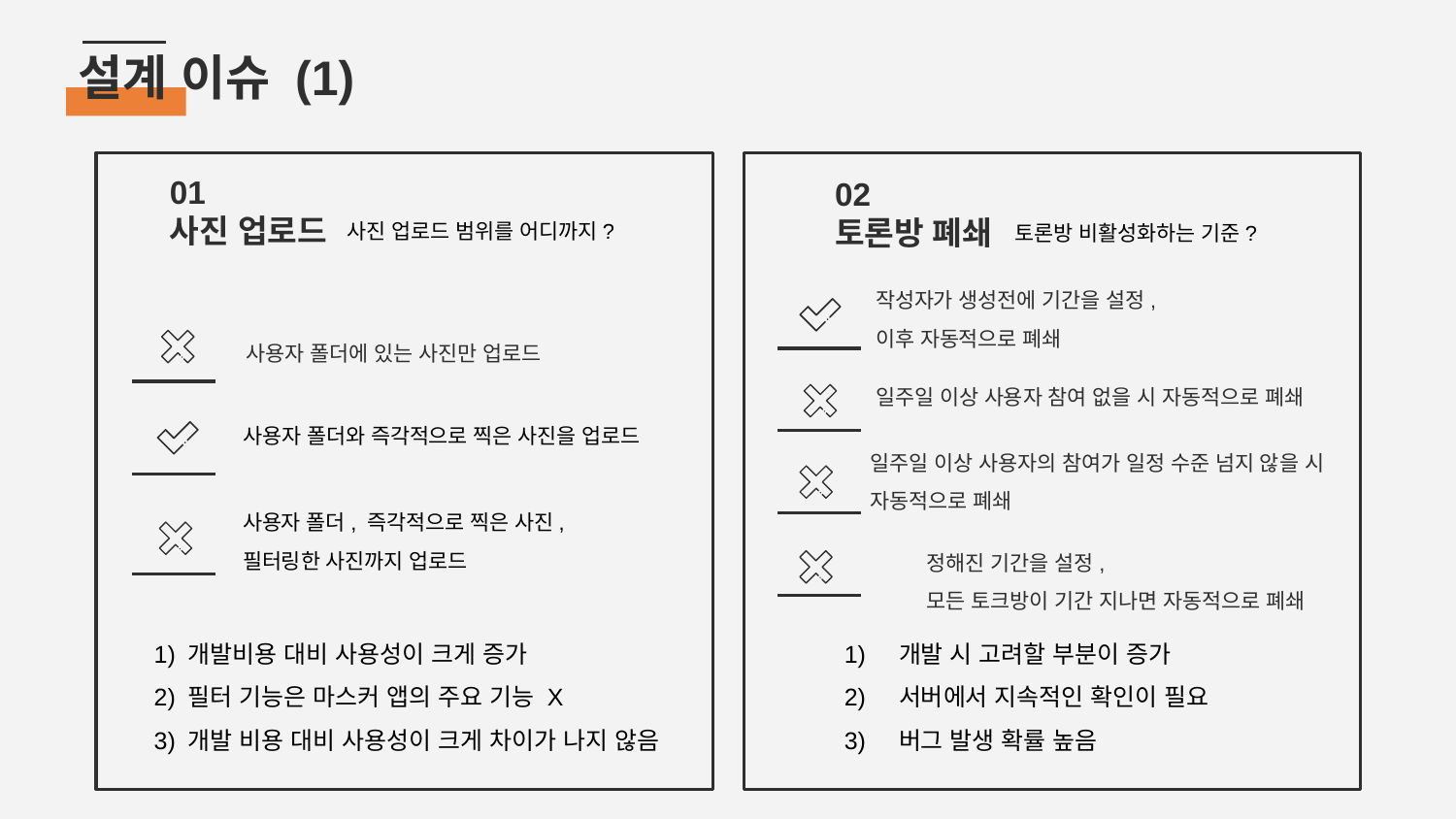

설계 이슈 (1)

사진 업로드 범위를 어디까지?
토론방 비활성화하는 기준?
01
사진 업로드
02
토론방 폐쇄
작성자가 생성전에 기간을 설정,
이후 자동적으로 폐쇄

사용자 폴더에 있는 사진만 업로드

일주일 이상 사용자 참여 없을 시 자동적으로 폐쇄

사용자 폴더와 즉각적으로 찍은 사진을 업로드

일주일 이상 사용자의 참여가 일정 수준 넘지 않을 시
자동적으로 폐쇄

사용자 폴더, 즉각적으로 찍은 사진,
필터링한 사진까지 업로드

정해진 기간을 설정,
모든 토크방이 기간 지나면 자동적으로 폐쇄

1) 개발비용 대비 사용성이 크게 증가
2) 필터 기능은 마스커 앱의 주요 기능 X
3) 개발 비용 대비 사용성이 크게 차이가 나지 않음
개발 시 고려할 부분이 증가
서버에서 지속적인 확인이 필요
버그 발생 확률 높음